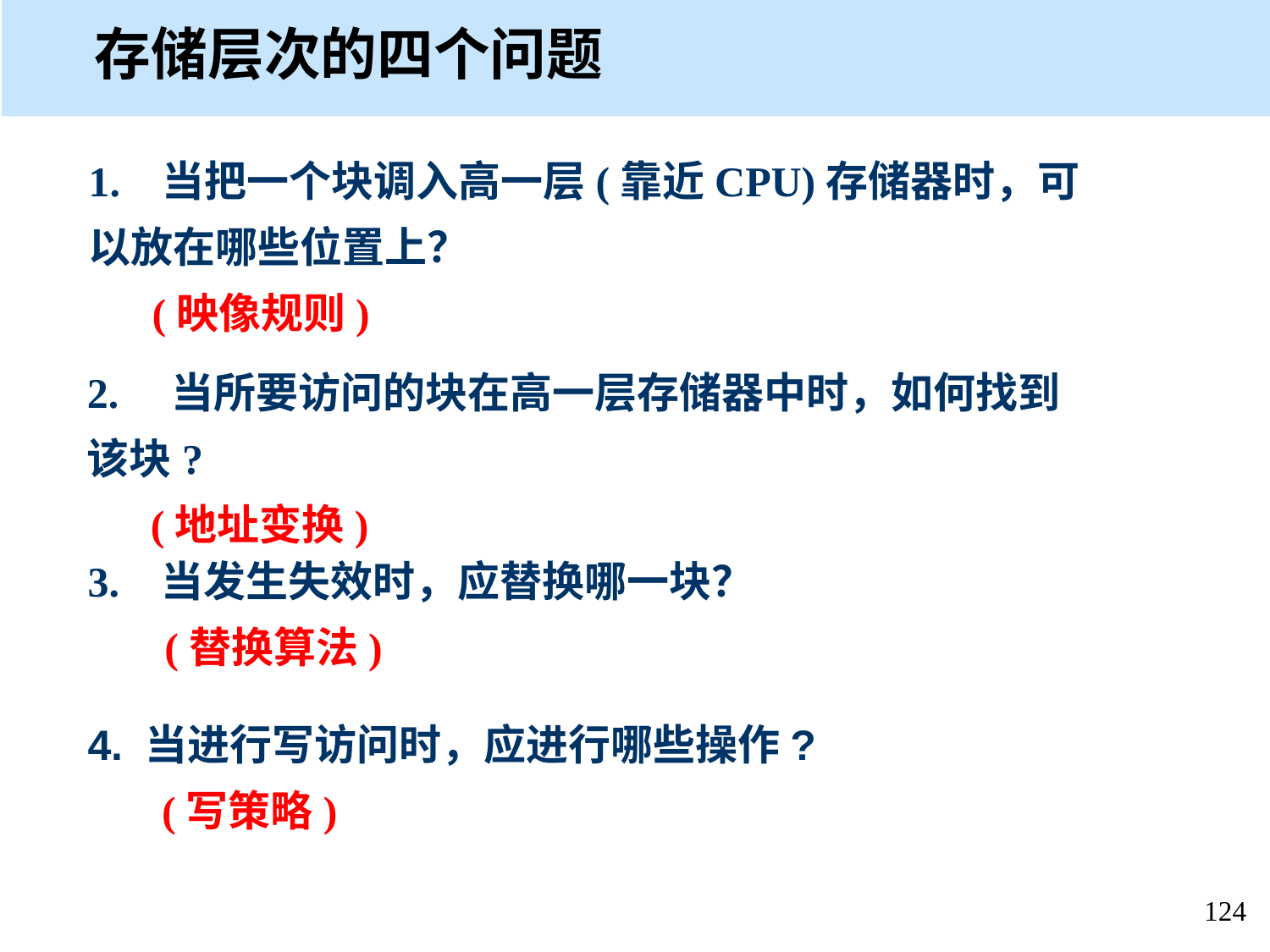

# 存储层次的四个问题
1.   当把一个块调入高一层(靠近CPU)存储器时，可以放在哪些位置上？
      (映像规则)

2.    当所要访问的块在高一层存储器中时，如何找到该块?
      (地址变换)
3.   当发生失效时，应替换哪一块？
       (替换算法)
4. 当进行写访问时，应进行哪些操作?
       (写策略)